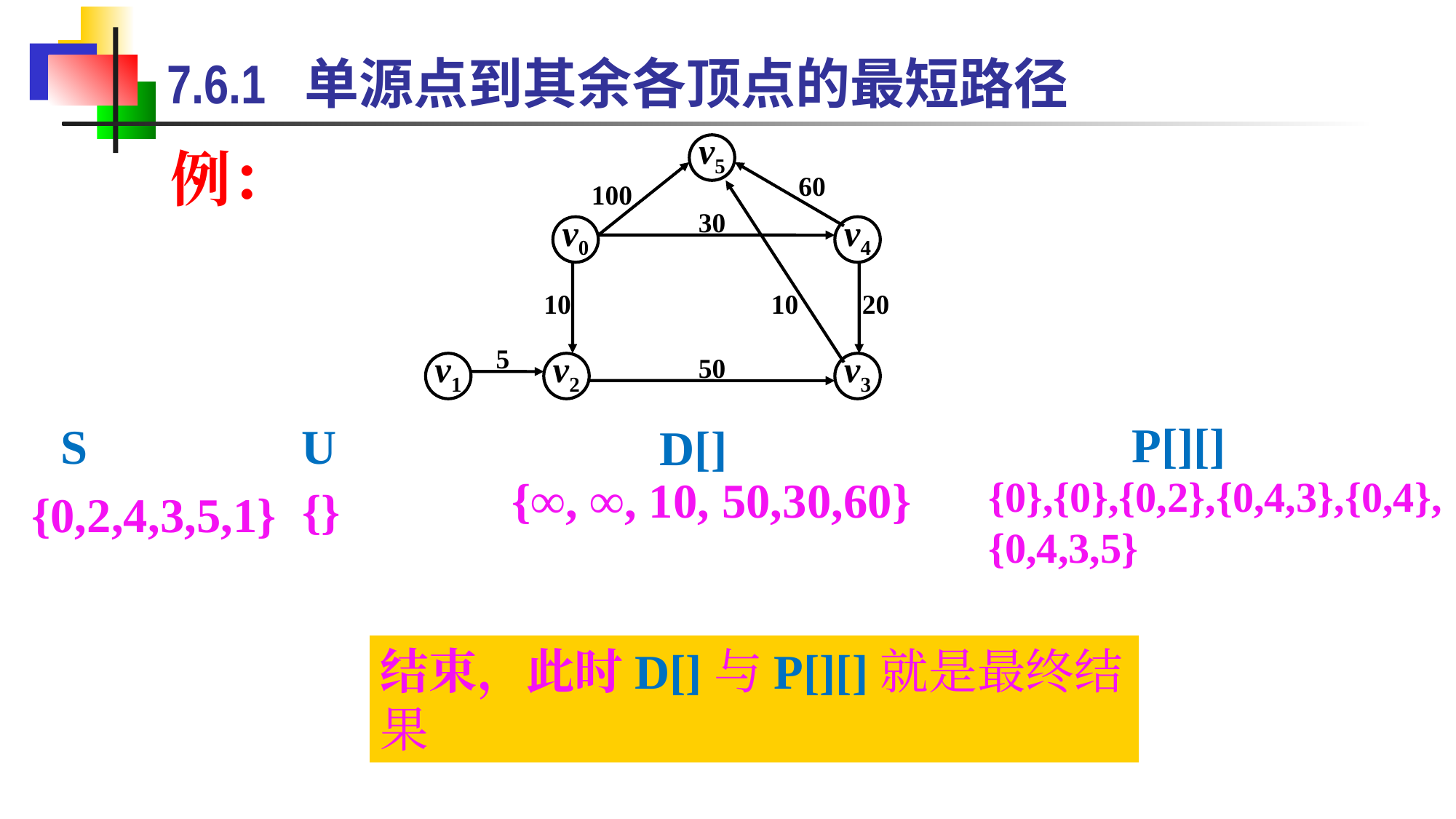

7.6.1  单源点到其余各顶点的最短路径
例：
v5

60
100

30
v0
v4

10
10
20
5
v1
v2
50
v3

P[][]
U
S
D[]
{∞, ∞, 10, 50,30,60}
{0},{0},{0,2},{0,4,3},{0,4},
{0,4,3,5}
{}
{0,2,4,3,5,1}
结束，此时D[]与P[][]就是最终结果